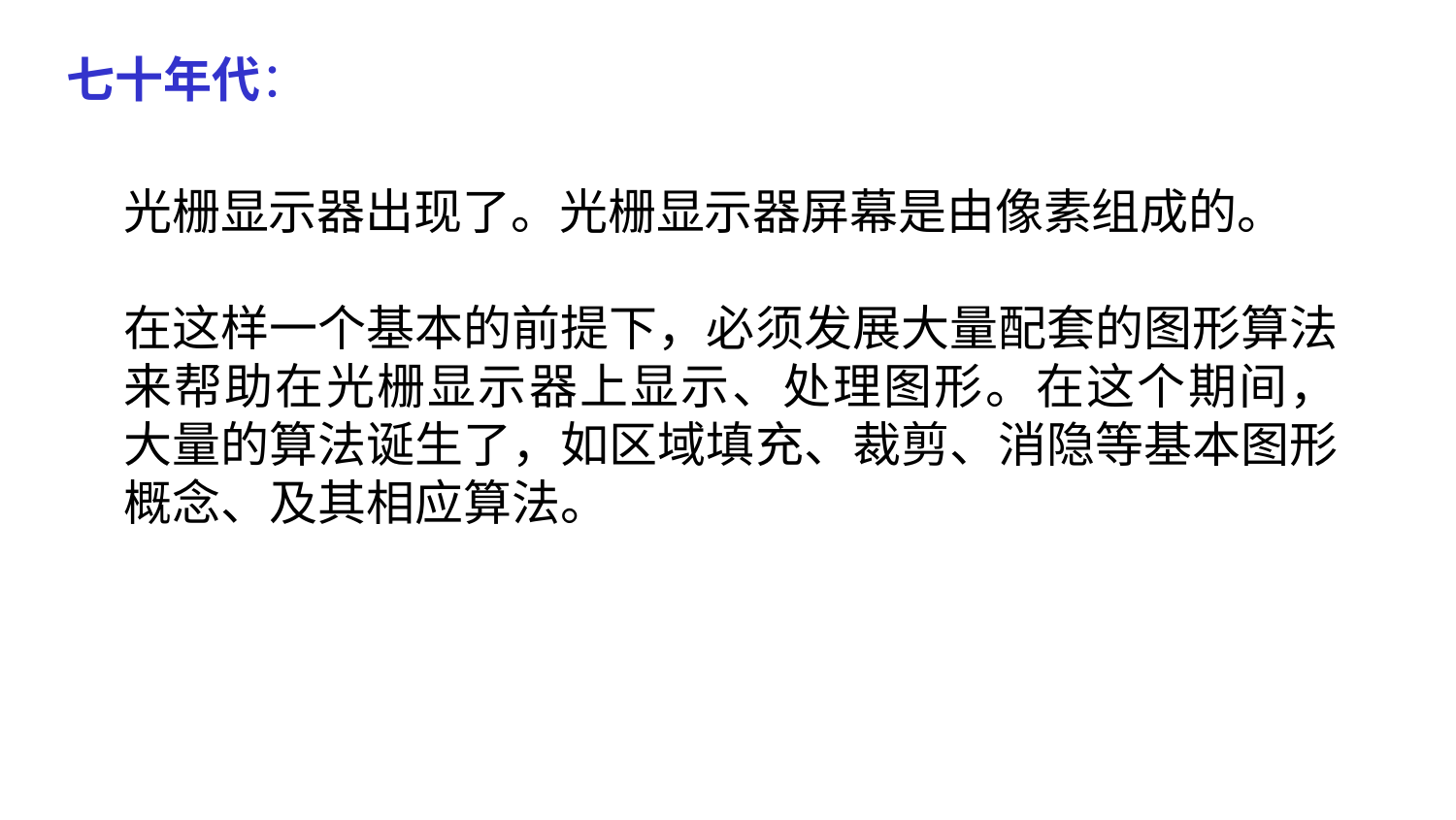

七十年代：

光栅显示器出现了。光栅显示器屏幕是由像素组成的。

在这样一个基本的前提下，必须发展大量配套的图形算法来帮助在光栅显示器上显示、处理图形。在这个期间， 大量的算法诞生了，如区域填充、裁剪、消隐等基本图形概念、及其相应算法。